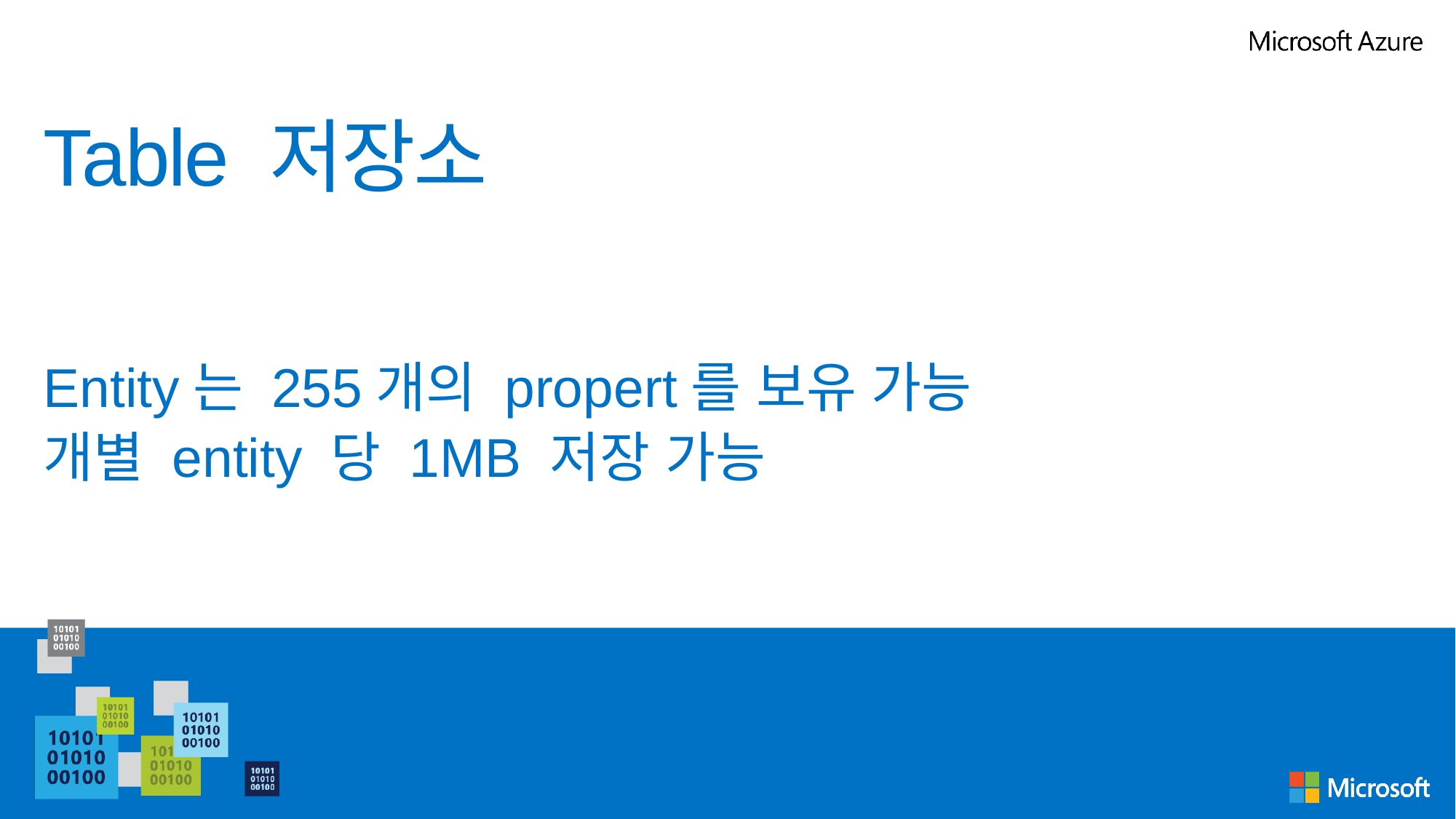

# Table 저장소
Entity는 255개의 propert를 보유 가능
개별 entity 당 1MB 저장 가능